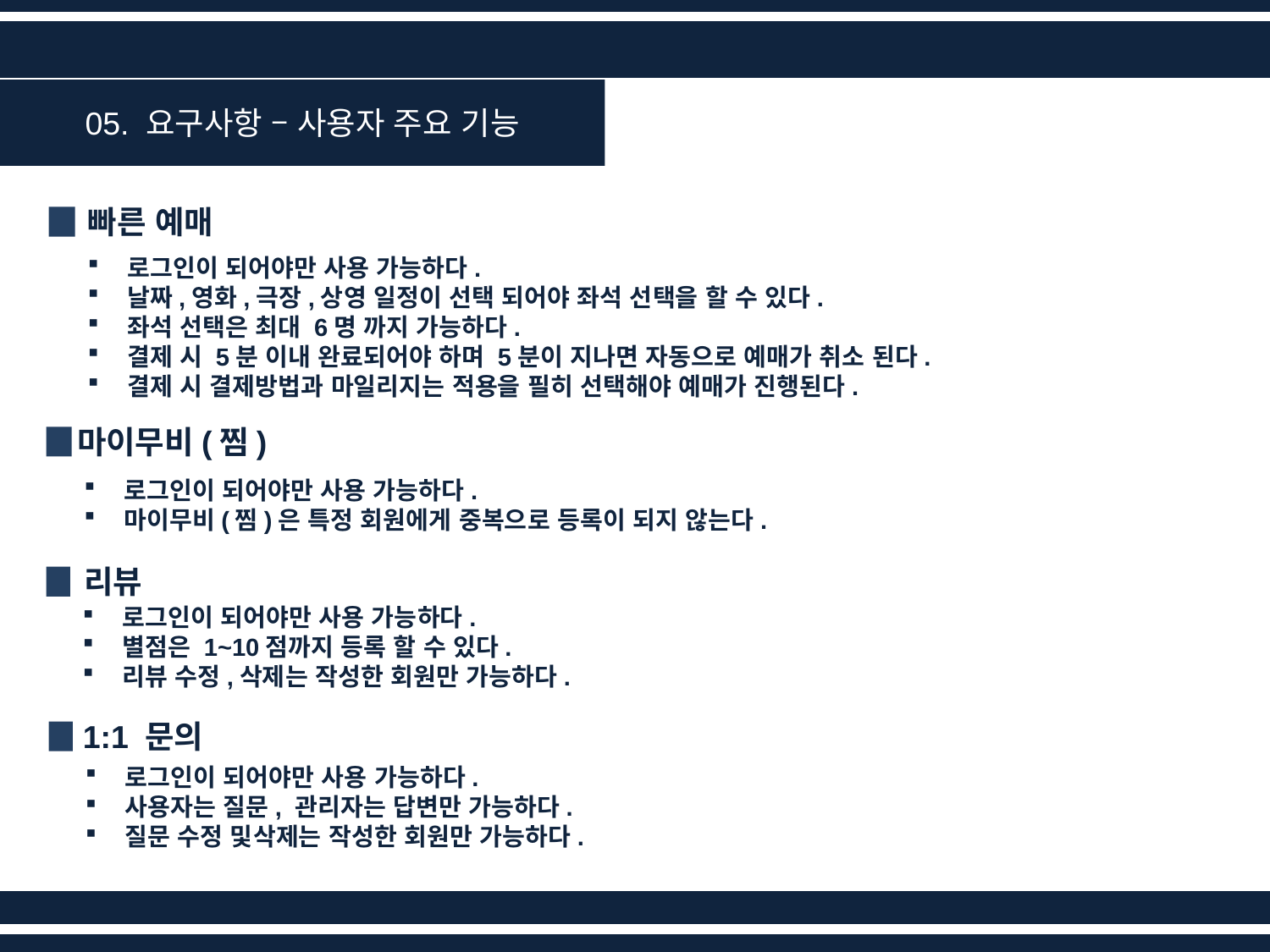

05. 요구사항 – 사용자 주요 기능
빠른 예매

로그인이 되어야만 사용 가능하다.
날짜,영화,극장,상영 일정이 선택 되어야 좌석 선택을 할 수 있다.
좌석 선택은 최대 6명 까지 가능하다.
결제 시 5분 이내 완료되어야 하며 5분이 지나면 자동으로 예매가 취소 된다.
결제 시 결제방법과 마일리지는 적용을 필히 선택해야 예매가 진행된다.
마이무비(찜)

로그인이 되어야만 사용 가능하다.
마이무비(찜)은 특정 회원에게 중복으로 등록이 되지 않는다.
리뷰

로그인이 되어야만 사용 가능하다.
별점은 1~10점까지 등록 할 수 있다.
리뷰 수정,삭제는 작성한 회원만 가능하다.
1:1 문의

로그인이 되어야만 사용 가능하다.
사용자는 질문, 관리자는 답변만 가능하다.
질문 수정 및삭제는 작성한 회원만 가능하다.